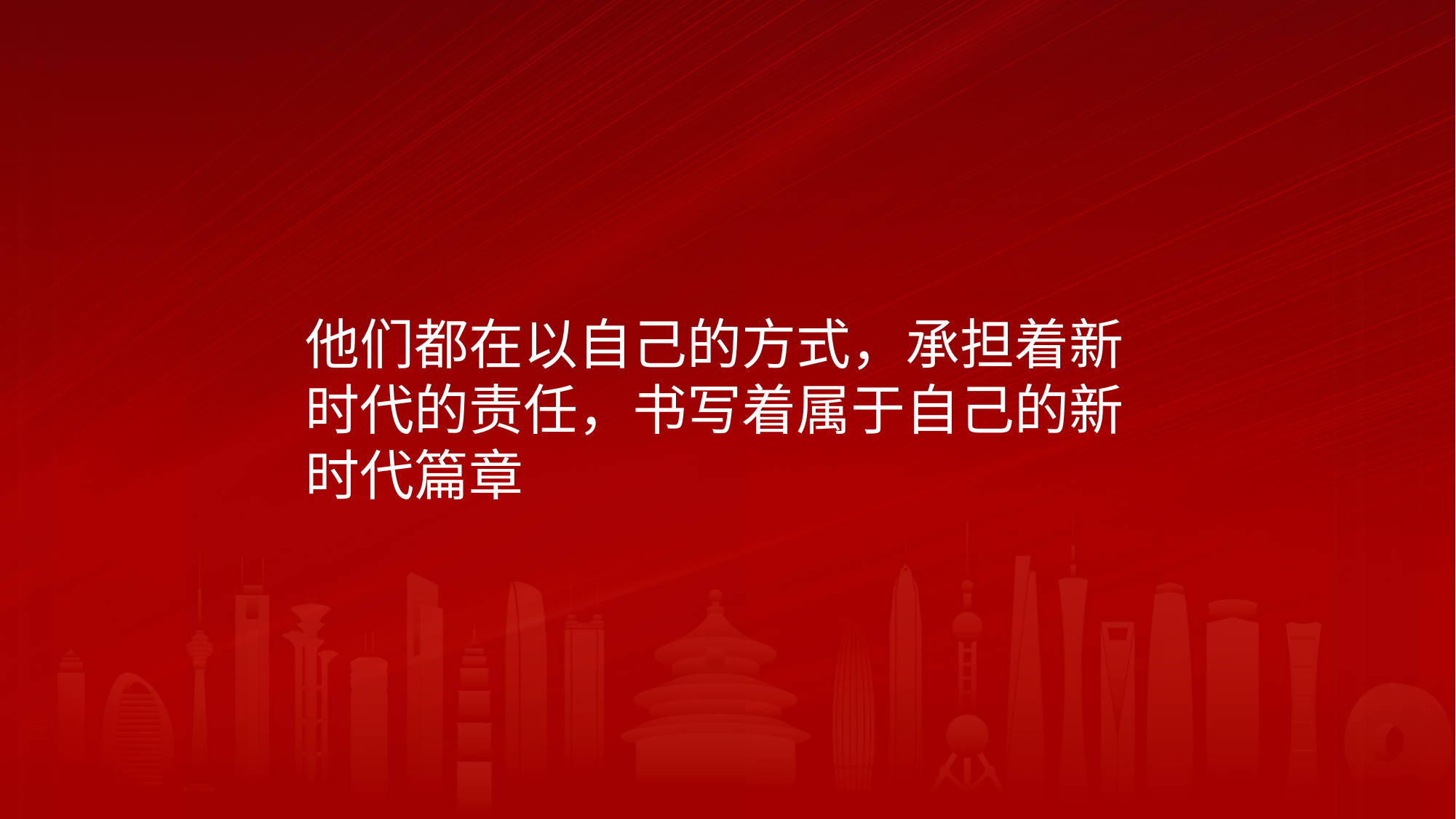

他们都在以自己的方式，承担着新时代的责任，书写着属于自己的新时代篇章